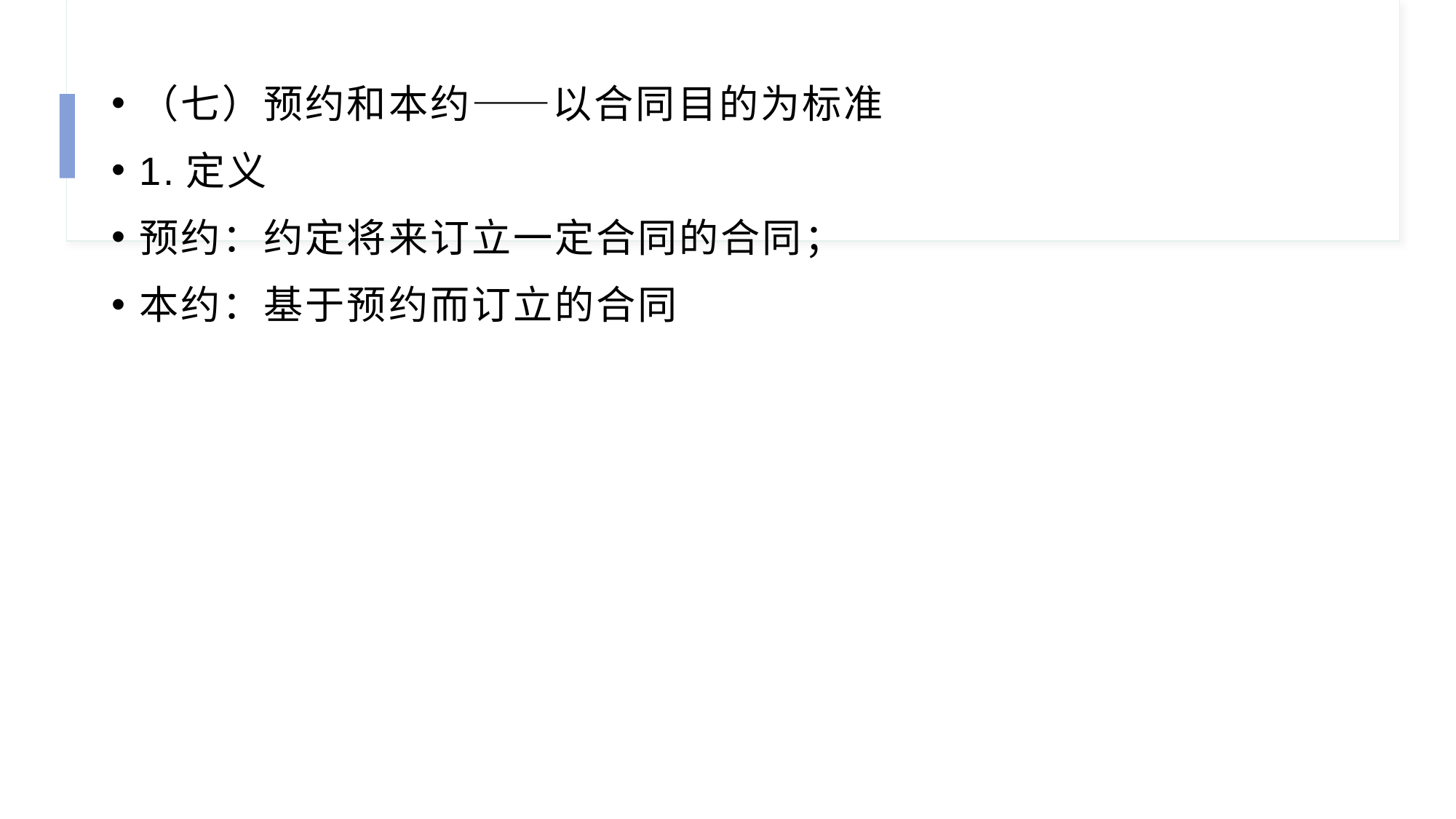

（七）预约和本约——以合同目的为标准
1.定义
预约：约定将来订立一定合同的合同；
本约：基于预约而订立的合同